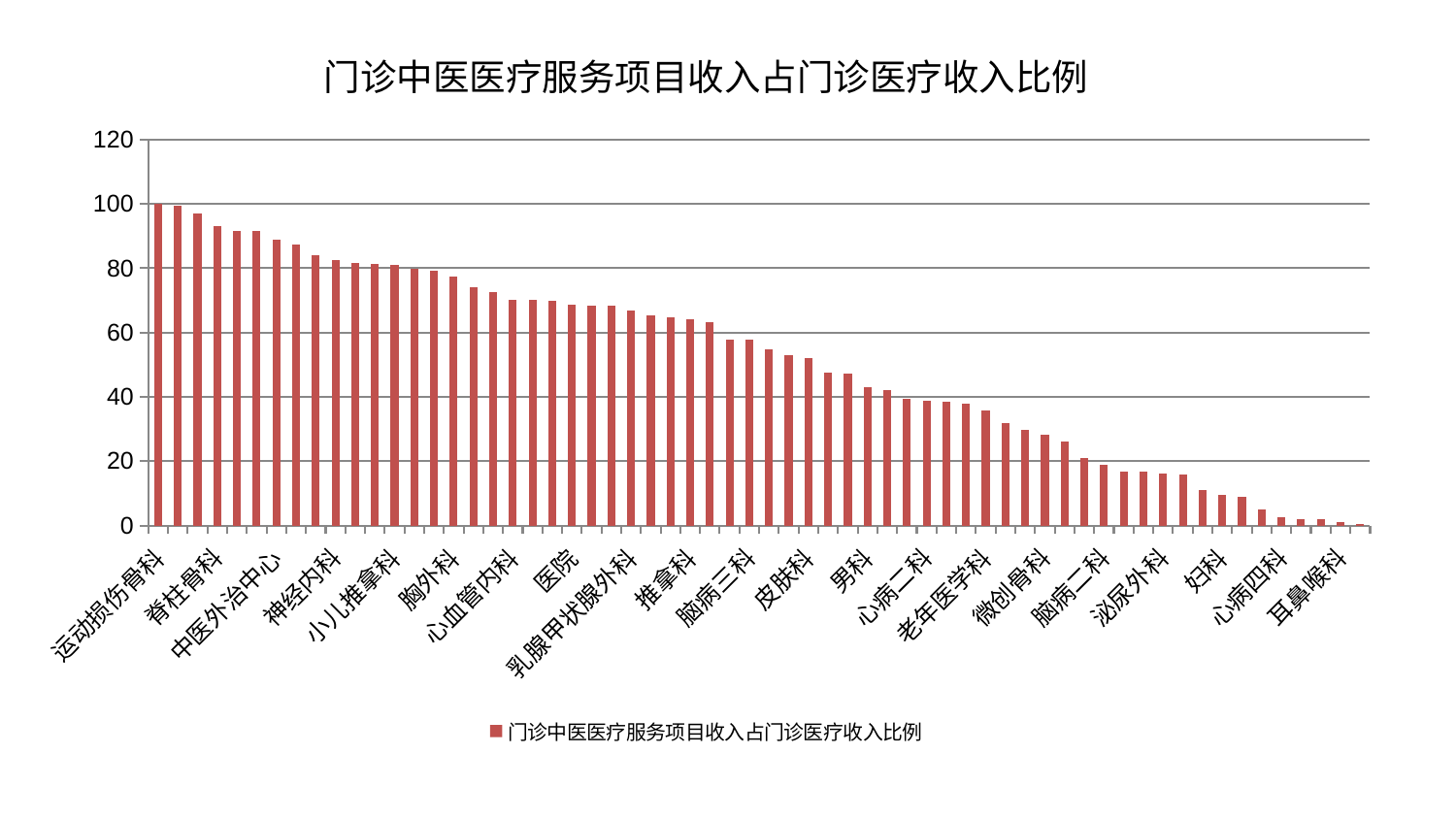

### Chart: 门诊中医医疗服务项目收入占门诊医疗收入比例

| Category | 门诊中医医疗服务项目收入占门诊医疗收入比例 |
|---|---|
| 运动损伤骨科 | 100.0 |
| 内分泌科 | 99.45321350653656 |
| 儿科 | 96.92879407183962 |
| 脊柱骨科 | 93.22352126286961 |
| 中医经典科 | 91.66698393692185 |
| 肾病科 | 91.60980923307885 |
| 中医外治中心 | 88.83231350814992 |
| 妇科妇二科合并 | 87.32137957695709 |
| 身心医学科 | 84.14350694126881 |
| 神经内科 | 82.5815839162239 |
| 眼科 | 81.58216404497564 |
| 血液科 | 81.48150884330872 |
| 小儿推拿科 | 81.06795614806168 |
| 脾胃病科 | 79.84131205689361 |
| 西区重症医学科 | 79.36295321474468 |
| 胸外科 | 77.48056952736034 |
| 肝胆外科 | 74.24463257991233 |
| 肾脏内科 | 72.69948891311796 |
| 心血管内科 | 70.28903349825863 |
| 周围血管科 | 70.05744057474809 |
| 小儿骨科 | 69.9322202532527 |
| 医院 | 68.80986556877299 |
| 口腔科 | 68.37593883184182 |
| 产科 | 68.28429576580942 |
| 乳腺甲状腺外科 | 66.77932369301372 |
| 创伤骨科 | 65.38321777520962 |
| 肝病科 | 64.7700284111546 |
| 推拿科 | 64.2166643439564 |
| 普通外科 | 63.34285202746654 |
| 肛肠科 | 57.88092684882962 |
| 脑病三科 | 57.84145531232489 |
| 风湿病科 | 54.692669121250084 |
| 关节骨科 | 52.82445858934104 |
| 皮肤科 | 52.00565244066962 |
| 综合内科 | 47.559136039742306 |
| 脾胃科消化科合并 | 47.29014881039273 |
| 男科 | 43.04259867593764 |
| 消化内科 | 42.2164637626721 |
| 显微骨科 | 39.24554230940235 |
| 心病二科 | 38.753042580644696 |
| 治未病中心 | 38.43904284750389 |
| 呼吸内科 | 37.888283697177236 |
| 老年医学科 | 35.740596847277615 |
| 美容皮肤科 | 31.716985694922265 |
| 脑病一科 | 29.601195393122914 |
| 微创骨科 | 28.18024193079079 |
| 肿瘤内科 | 26.23131283306542 |
| 妇二科 | 21.085724849902505 |
| 脑病二科 | 18.905407006319614 |
| 骨科 | 16.891853643872032 |
| 心病一科 | 16.6774589795736 |
| 泌尿外科 | 16.215187602594515 |
| 心病三科 | 15.750524488511983 |
| 康复科 | 10.906910989384157 |
| 妇科 | 9.574478313062581 |
| 针灸科 | 8.949005286119267 |
| 重症医学科 | 4.993795154692441 |
| 心病四科 | 2.517656379809877 |
| 东区肾病科 | 1.95546501746226 |
| 东区重症医学科 | 1.9537299016020875 |
| 耳鼻喉科 | 0.9356501942386118 |
| 神经外科 | 0.3138730763646657 |
69